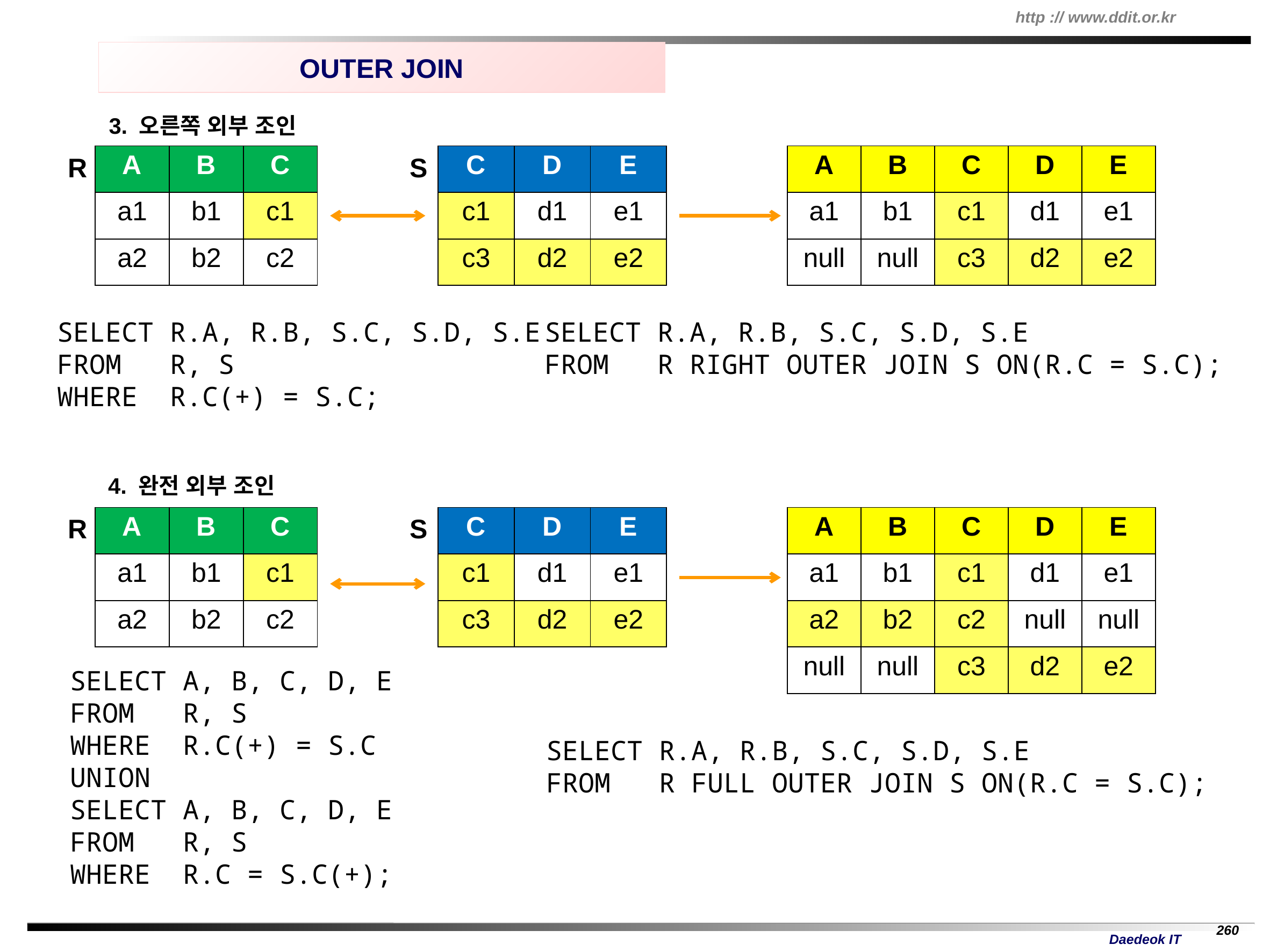

OUTER JOIN
3. 오른쪽 외부 조인
| A | B | C |
| --- | --- | --- |
| a1 | b1 | c1 |
| a2 | b2 | c2 |
| C | D | E |
| --- | --- | --- |
| c1 | d1 | e1 |
| c3 | d2 | e2 |
| A | B | C | D | E |
| --- | --- | --- | --- | --- |
| a1 | b1 | c1 | d1 | e1 |
| null | null | c3 | d2 | e2 |
R
S
SELECT R.A, R.B, S.C, S.D, S.E
FROM   R, S
WHERE  R.C(+) = S.C;
SELECT R.A, R.B, S.C, S.D, S.E
FROM   R RIGHT OUTER JOIN S ON(R.C = S.C);
4. 완전 외부 조인
| A | B | C |
| --- | --- | --- |
| a1 | b1 | c1 |
| a2 | b2 | c2 |
| C | D | E |
| --- | --- | --- |
| c1 | d1 | e1 |
| c3 | d2 | e2 |
| A | B | C | D | E |
| --- | --- | --- | --- | --- |
| a1 | b1 | c1 | d1 | e1 |
| a2 | b2 | c2 | null | null |
| null | null | c3 | d2 | e2 |
R
S
SELECT A, B, C, D, E
FROM   R, S
WHERE  R.C(+) = S.C
UNION
SELECT A, B, C, D, E
FROM   R, S
WHERE  R.C = S.C(+);
SELECT R.A, R.B, S.C, S.D, S.E
FROM   R FULL OUTER JOIN S ON(R.C = S.C);